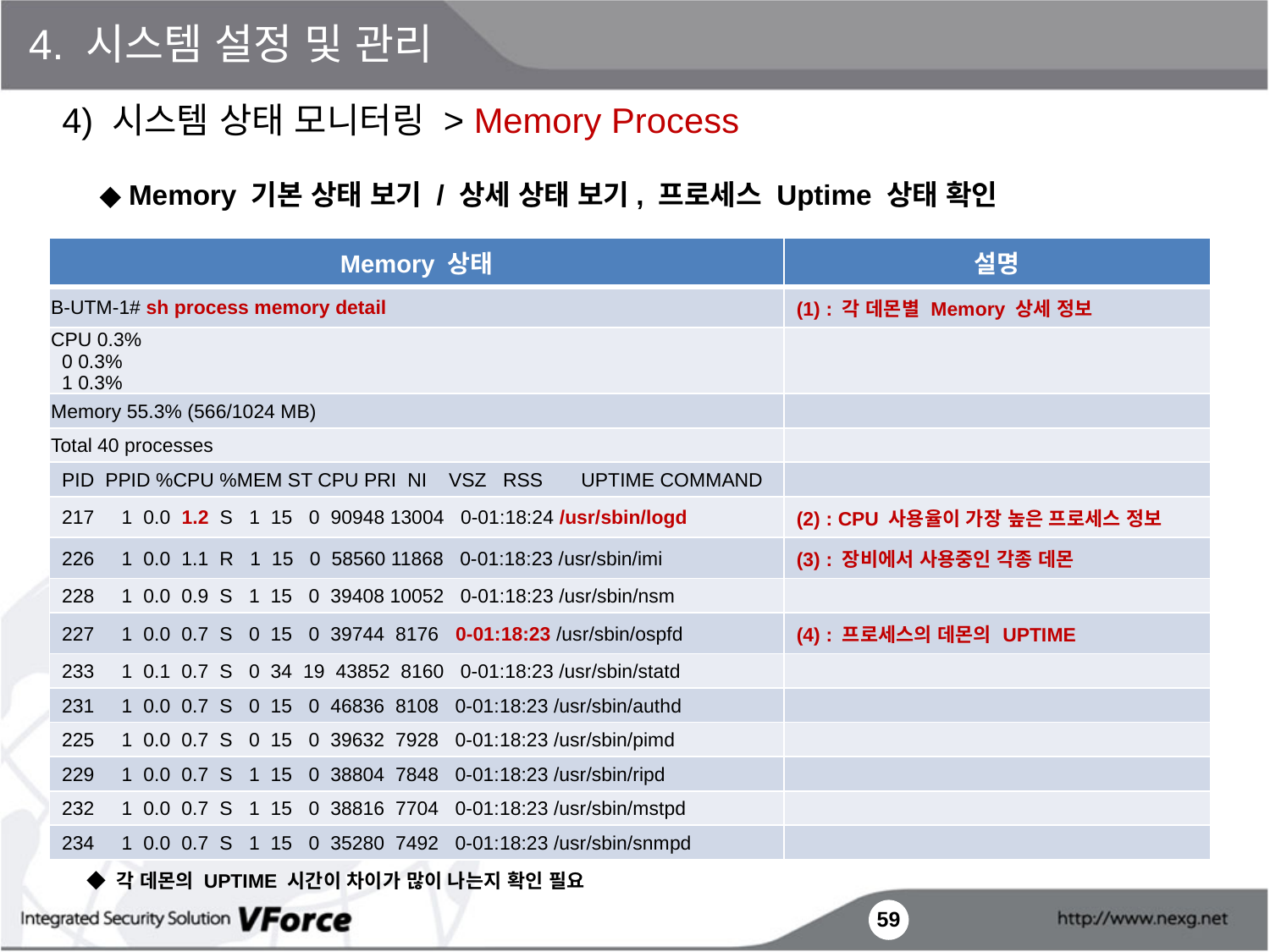

4. 시스템 설정 및 관리
4) 시스템 상태 모니터링 > Memory Process
◆ Memory 기본 상태 보기 / 상세 상태 보기, 프로세스 Uptime 상태 확인
| Memory 상태 | 설명 |
| --- | --- |
| B-UTM-1# sh process memory detail | (1) : 각 데몬별 Memory 상세 정보 |
| CPU 0.3% 0 0.3% 1 0.3% |  |
| Memory 55.3% (566/1024 MB) |  |
| Total 40 processes |  |
| PID PPID %CPU %MEM ST CPU PRI NI VSZ RSS UPTIME COMMAND |  |
| 217 1 0.0 1.2 S 1 15 0 90948 13004 0-01:18:24 /usr/sbin/logd | (2) : CPU 사용율이 가장 높은 프로세스 정보 |
| 226 1 0.0 1.1 R 1 15 0 58560 11868 0-01:18:23 /usr/sbin/imi | (3) : 장비에서 사용중인 각종 데몬 |
| 228 1 0.0 0.9 S 1 15 0 39408 10052 0-01:18:23 /usr/sbin/nsm |  |
| 227 1 0.0 0.7 S 0 15 0 39744 8176 0-01:18:23 /usr/sbin/ospfd | (4) : 프로세스의 데몬의 UPTIME |
| 233 1 0.1 0.7 S 0 34 19 43852 8160 0-01:18:23 /usr/sbin/statd |  |
| 231 1 0.0 0.7 S 0 15 0 46836 8108 0-01:18:23 /usr/sbin/authd |  |
| 225 1 0.0 0.7 S 0 15 0 39632 7928 0-01:18:23 /usr/sbin/pimd |  |
| 229 1 0.0 0.7 S 1 15 0 38804 7848 0-01:18:23 /usr/sbin/ripd |  |
| 232 1 0.0 0.7 S 1 15 0 38816 7704 0-01:18:23 /usr/sbin/mstpd |  |
| 234 1 0.0 0.7 S 1 15 0 35280 7492 0-01:18:23 /usr/sbin/snmpd |  |
◆ 각 데몬의 UPTIME 시간이 차이가 많이 나는지 확인 필요